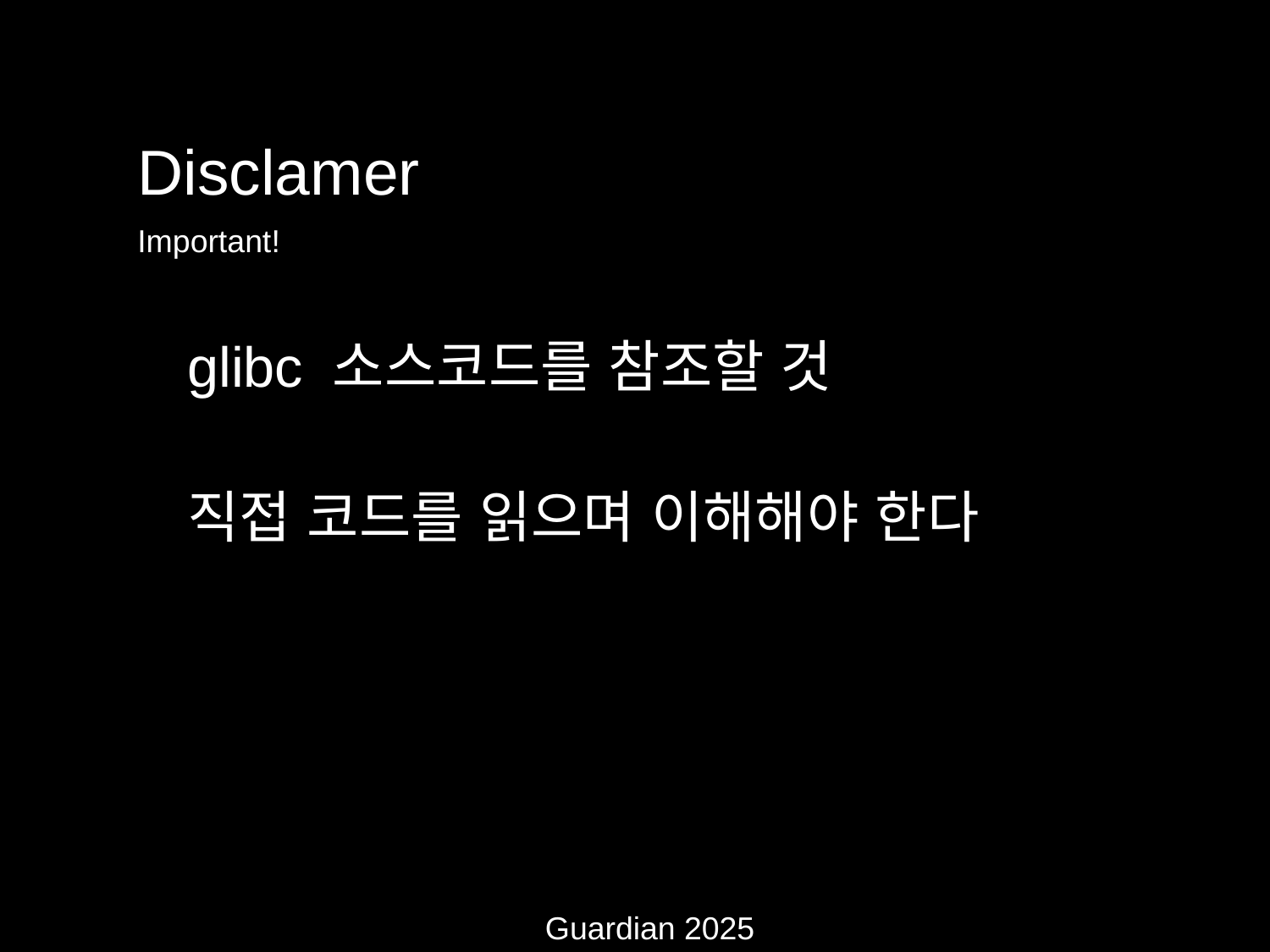

Disclamer
Important!
glibc 소스코드를 참조할 것
직접 코드를 읽으며 이해해야 한다